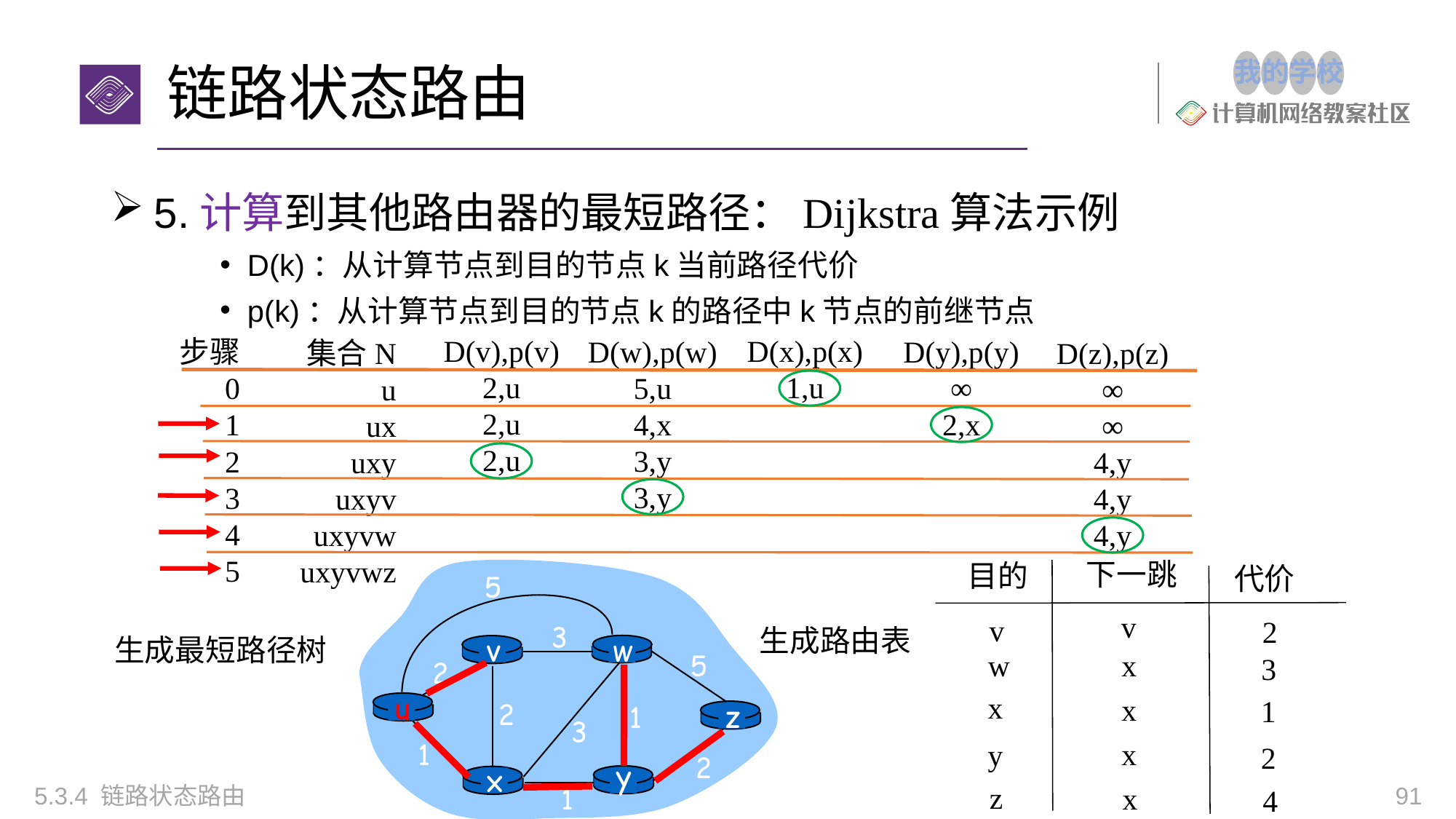

# 链路状态路由
5.计算到其他路由器的最短路径：Dijkstra算法示例
D(k)：从计算节点到目的节点k当前路径代价
p(k)：从计算节点到目的节点k的路径中k节点的前继节点

D(x),p(x)
1,u
D(v),p(v)
2,u
2,u
2,u
D(w),p(w)
5,u
4,x
3,y
3,y
D(y),p(y)
∞
2,x
步骤
0
1
2
3
4
5
D(z),p(z)
∞
∞
4,y
4,y
4,y
集合N
u
ux
uxy
uxyv
uxyvw
uxyvwz

下一跳
目的

v
v
x
w
x
x
x
y
z
x
代价

2
3
1
2
4

5

3
v

w

5

2

u

2
z

1

3

1
2
y

x

1

生成路由表
生成最短路径树

5.3.4 链路状态路由
91